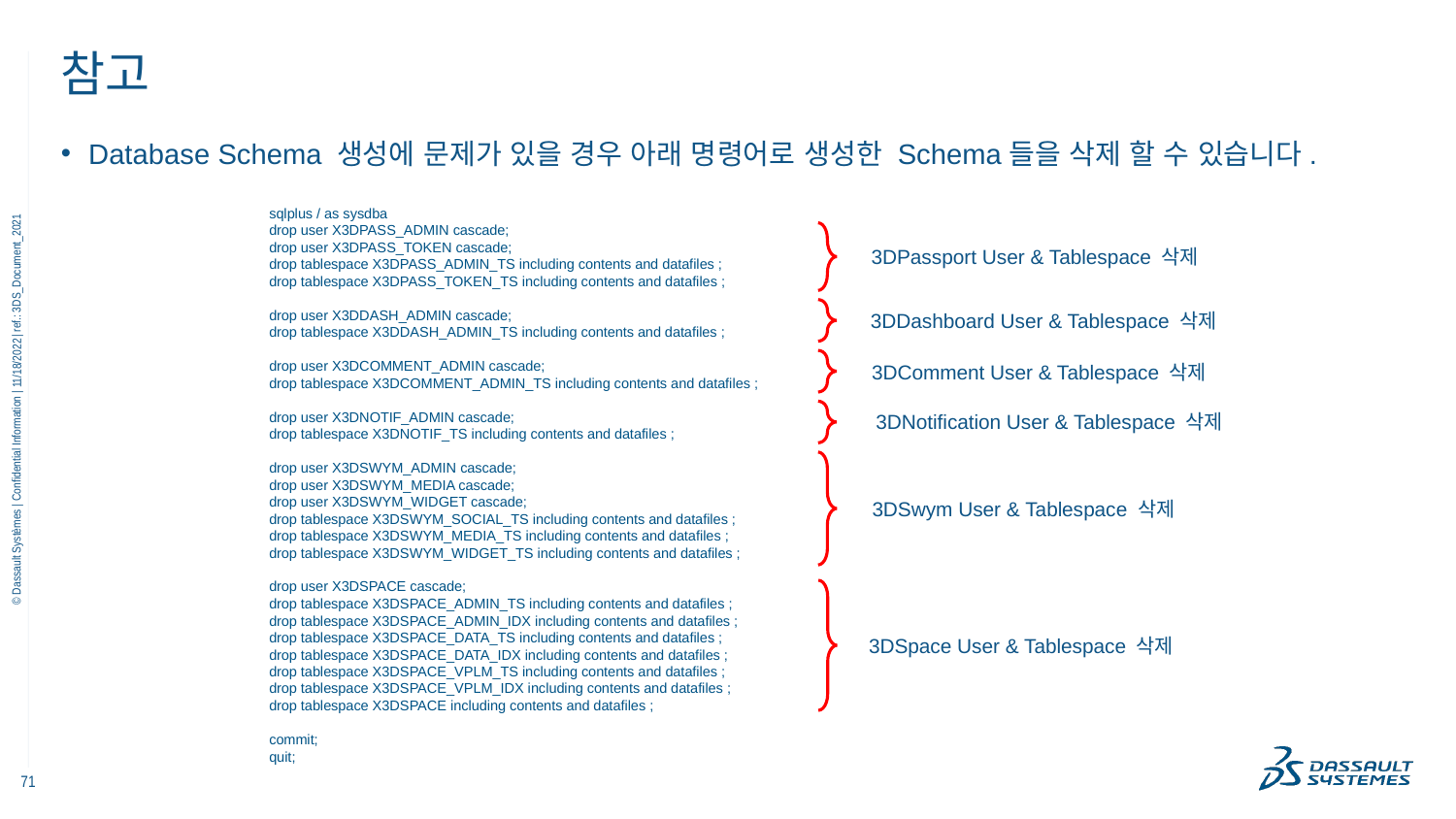

# 참고
Database Schema 생성에 문제가 있을 경우 아래 명령어로 생성한 Schema들을 삭제 할 수 있습니다.
sqlplus / as sysdba
drop user X3DPASS_ADMIN cascade;
drop user X3DPASS_TOKEN cascade;
drop tablespace X3DPASS_ADMIN_TS including contents and datafiles ;
drop tablespace X3DPASS_TOKEN_TS including contents and datafiles ;

drop user X3DDASH_ADMIN cascade;
drop tablespace X3DDASH_ADMIN_TS including contents and datafiles ;

drop user X3DCOMMENT_ADMIN cascade;
drop tablespace X3DCOMMENT_ADMIN_TS including contents and datafiles ;

drop user X3DNOTIF_ADMIN cascade;
drop tablespace X3DNOTIF_TS including contents and datafiles ;

drop user X3DSWYM_ADMIN cascade;
drop user X3DSWYM_MEDIA cascade;
drop user X3DSWYM_WIDGET cascade;
drop tablespace X3DSWYM_SOCIAL_TS including contents and datafiles ;
drop tablespace X3DSWYM_MEDIA_TS including contents and datafiles ;
drop tablespace X3DSWYM_WIDGET_TS including contents and datafiles ;

drop user X3DSPACE cascade;
drop tablespace X3DSPACE_ADMIN_TS including contents and datafiles ;
drop tablespace X3DSPACE_ADMIN_IDX including contents and datafiles ;
drop tablespace X3DSPACE_DATA_TS including contents and datafiles ;
drop tablespace X3DSPACE_DATA_IDX including contents and datafiles ;
drop tablespace X3DSPACE_VPLM_TS including contents and datafiles ;
drop tablespace X3DSPACE_VPLM_IDX including contents and datafiles ;
drop tablespace X3DSPACE including contents and datafiles ;

commit;
quit;

3DPassport User & Tablespace 삭제

3DDashboard User & Tablespace 삭제

3DComment User & Tablespace 삭제
11/18/2022

3DNotification User & Tablespace 삭제

3DSwym User & Tablespace 삭제

3DSpace User & Tablespace 삭제